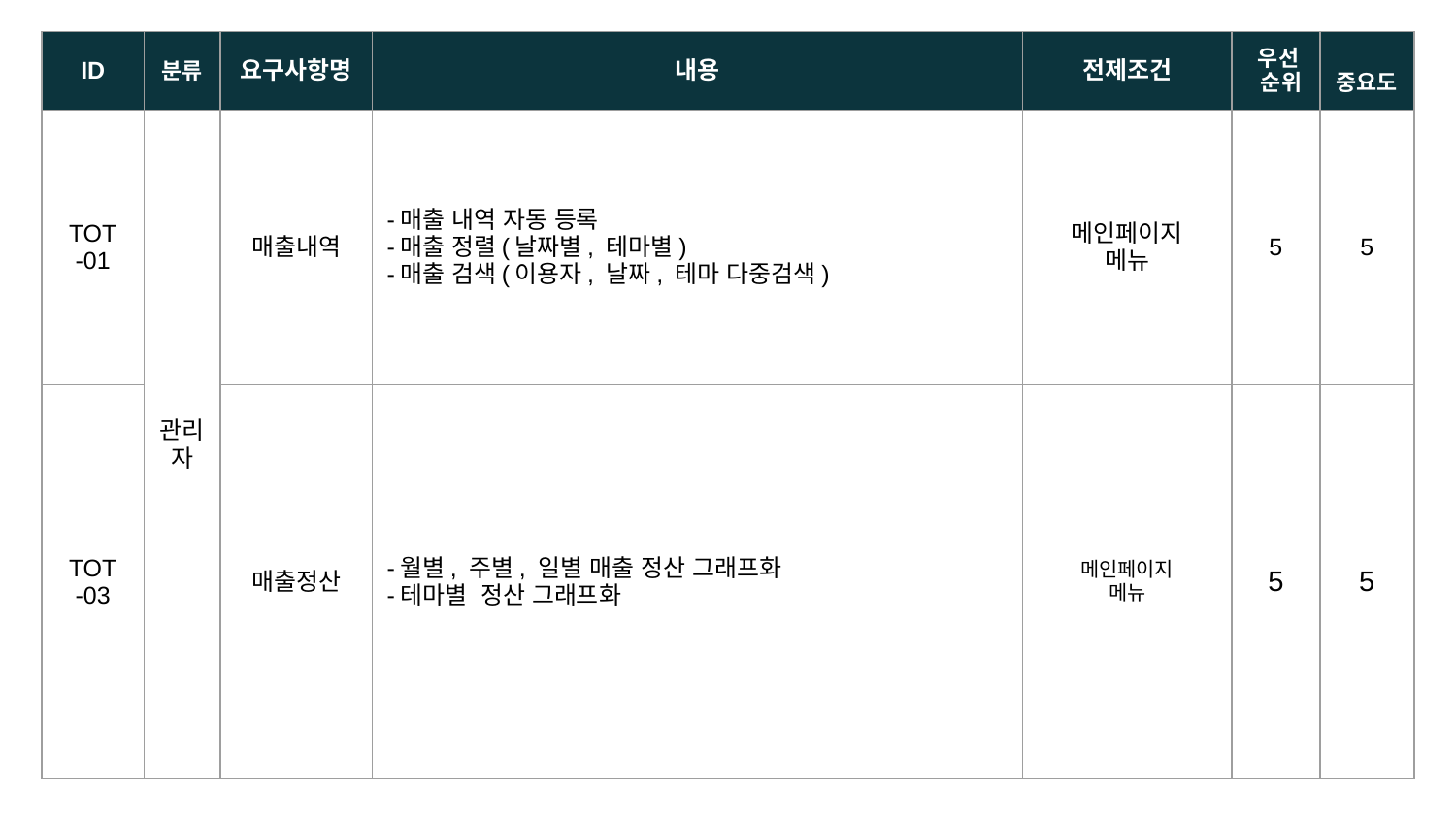

| ID | 분류 | 요구사항명 | 내용 | 전제조건 | 우선 순위 | 중요도 |
| --- | --- | --- | --- | --- | --- | --- |
| TOT -01 | 관리자 | 매출내역 | -매출 내역 자동 등록 -매출 정렬(날짜별, 테마별) -매출 검색(이용자, 날짜, 테마 다중검색) | 메인페이지 메뉴 | 5 | 5 |
| TOT -03 |  | 매출정산 | -월별, 주별, 일별 매출 정산 그래프화 -테마별 정산 그래프화 | 메인페이지 메뉴 | 5 | 5 |